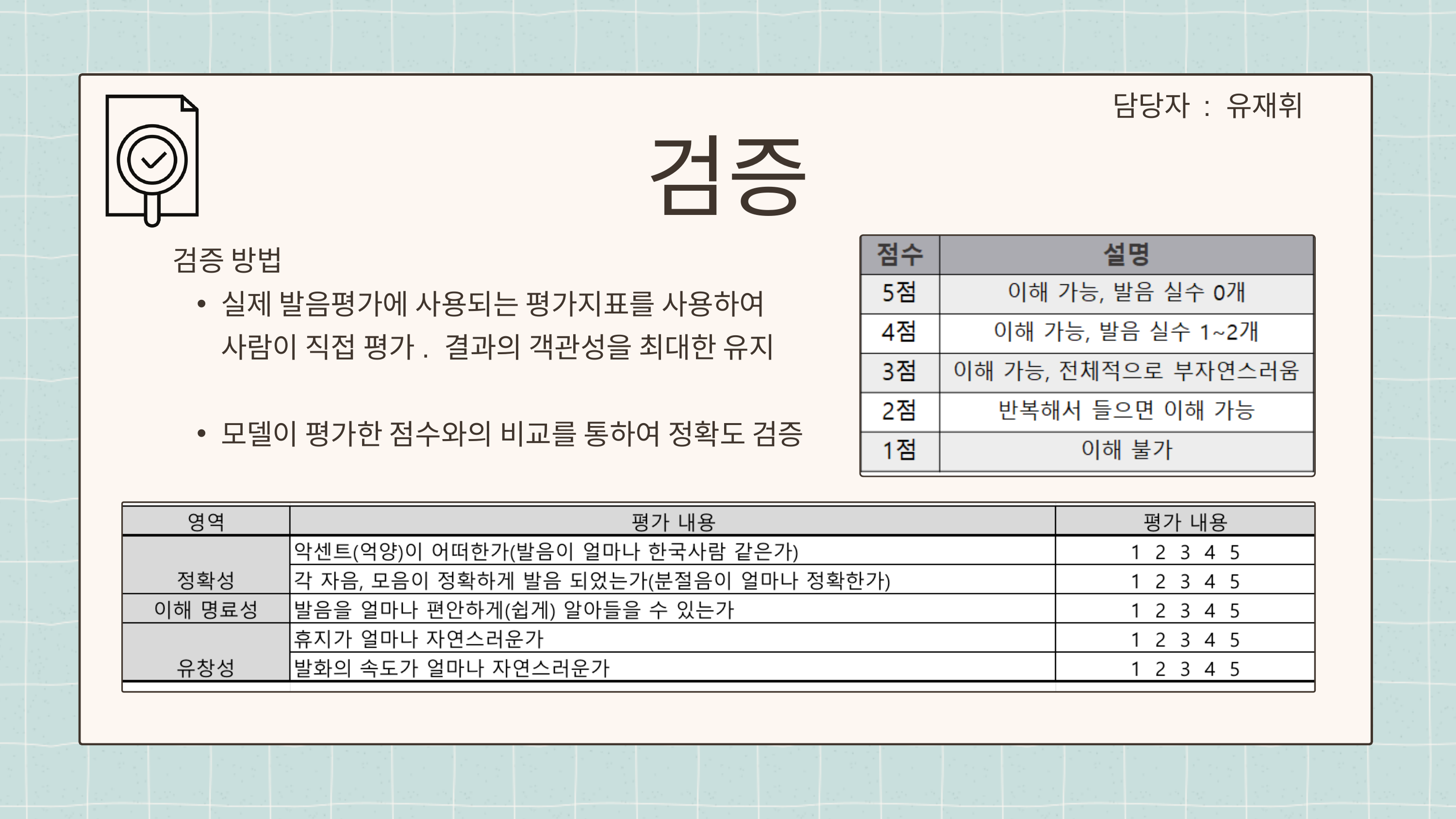

담당자 : 유재휘

검증
검증 방법
실제 발음평가에 사용되는 평가지표를 사용하여 사람이 직접 평가. 결과의 객관성을 최대한 유지

모델이 평가한 점수와의 비교를 통하여 정확도 검증